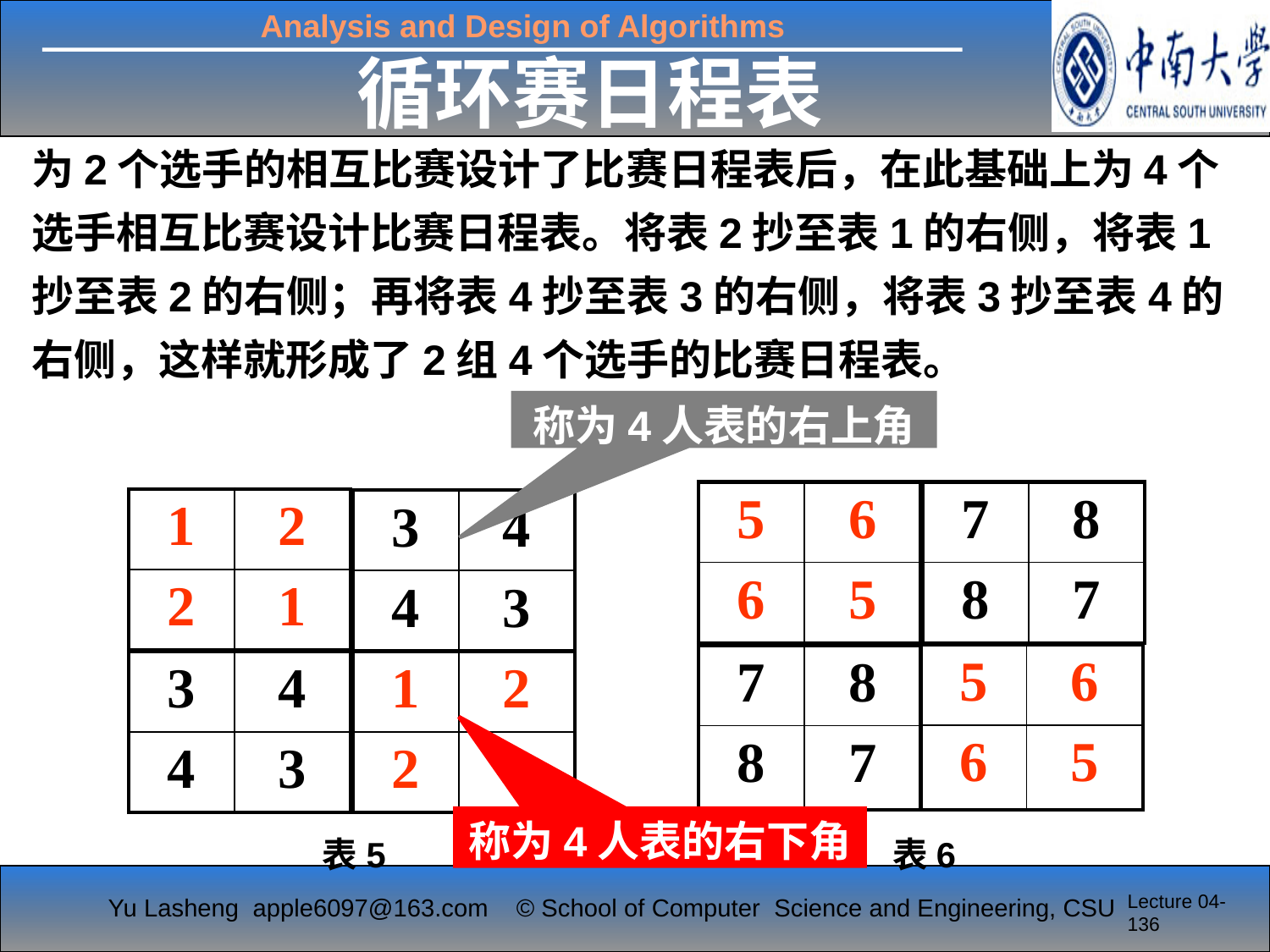

循环赛日程表
为2个选手的相互比赛设计了比赛日程表后，在此基础上为4个选手相互比赛设计比赛日程表。将表2抄至表1的右侧，将表1抄至表2的右侧；再将表4抄至表3的右侧，将表3抄至表4的右侧，这样就形成了2组4个选手的比赛日程表。
称为4人表的右上角
| 5 | 6 |
| --- | --- |
| 6 | 5 |
| 7 | 8 |
| --- | --- |
| 8 | 7 |
| 1 | 2 |
| --- | --- |
| 2 | 1 |
| 3 | 4 |
| --- | --- |
| 4 | 3 |
| 5 | 6 |
| --- | --- |
| 6 | 5 |
| 7 | 8 |
| --- | --- |
| 8 | 7 |
| 3 | 4 |
| --- | --- |
| 4 | 3 |
| 1 | 2 |
| --- | --- |
| 2 | 1 |
称为4人表的右下角
表5
表6
Lecture 04-136